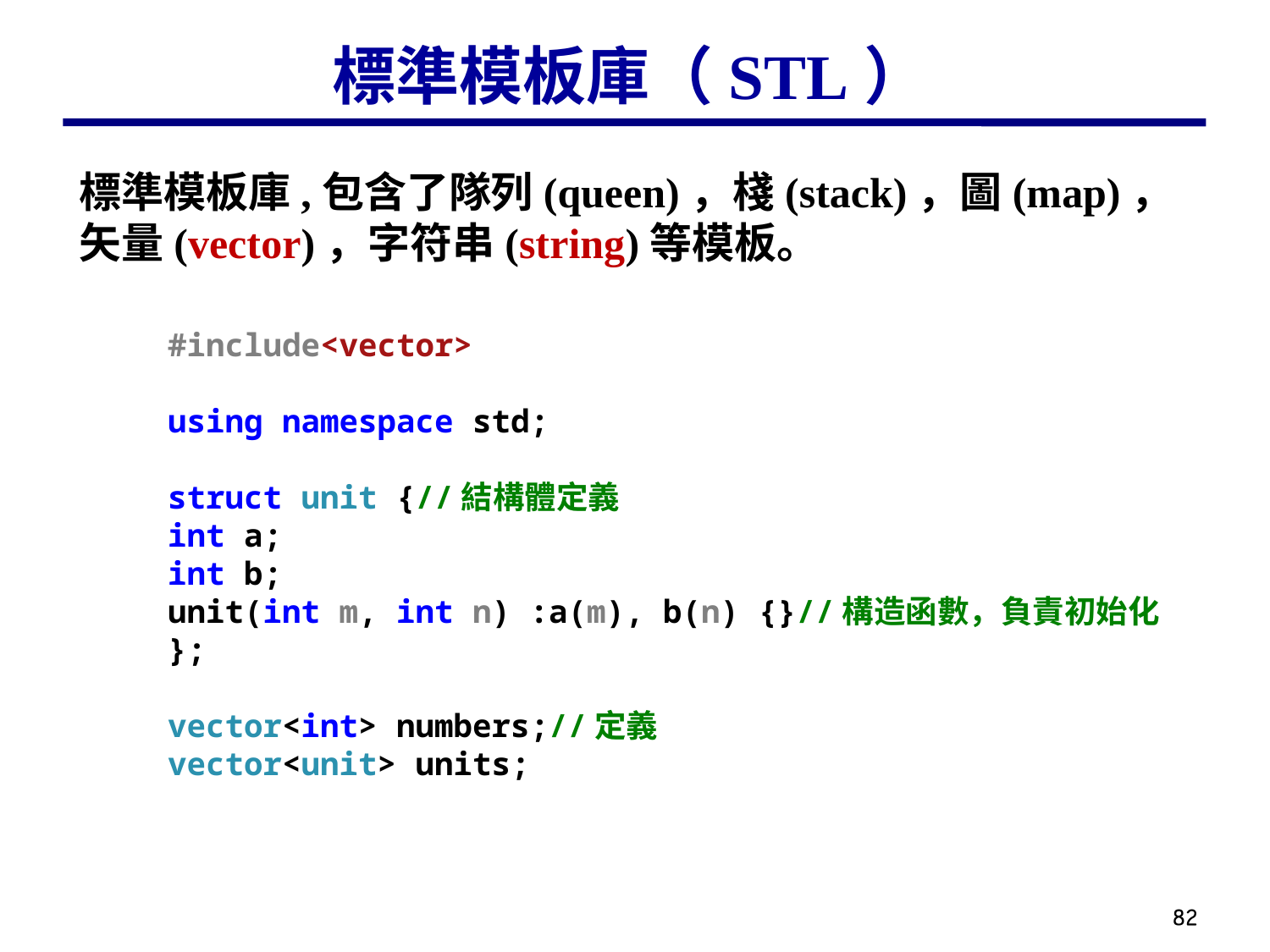

# 標準模板庫（STL）
標準模板庫,包含了隊列(queen)，棧(stack)，圖(map)，矢量(vector)，字符串(string)等模板。

#include<vector>

using namespace std;

struct unit {//結構體定義
int a;
int b;
unit(int m, int n) :a(m), b(n) {}//構造函數，負責初始化
};

vector<int> numbers;//定義
vector<unit> units;